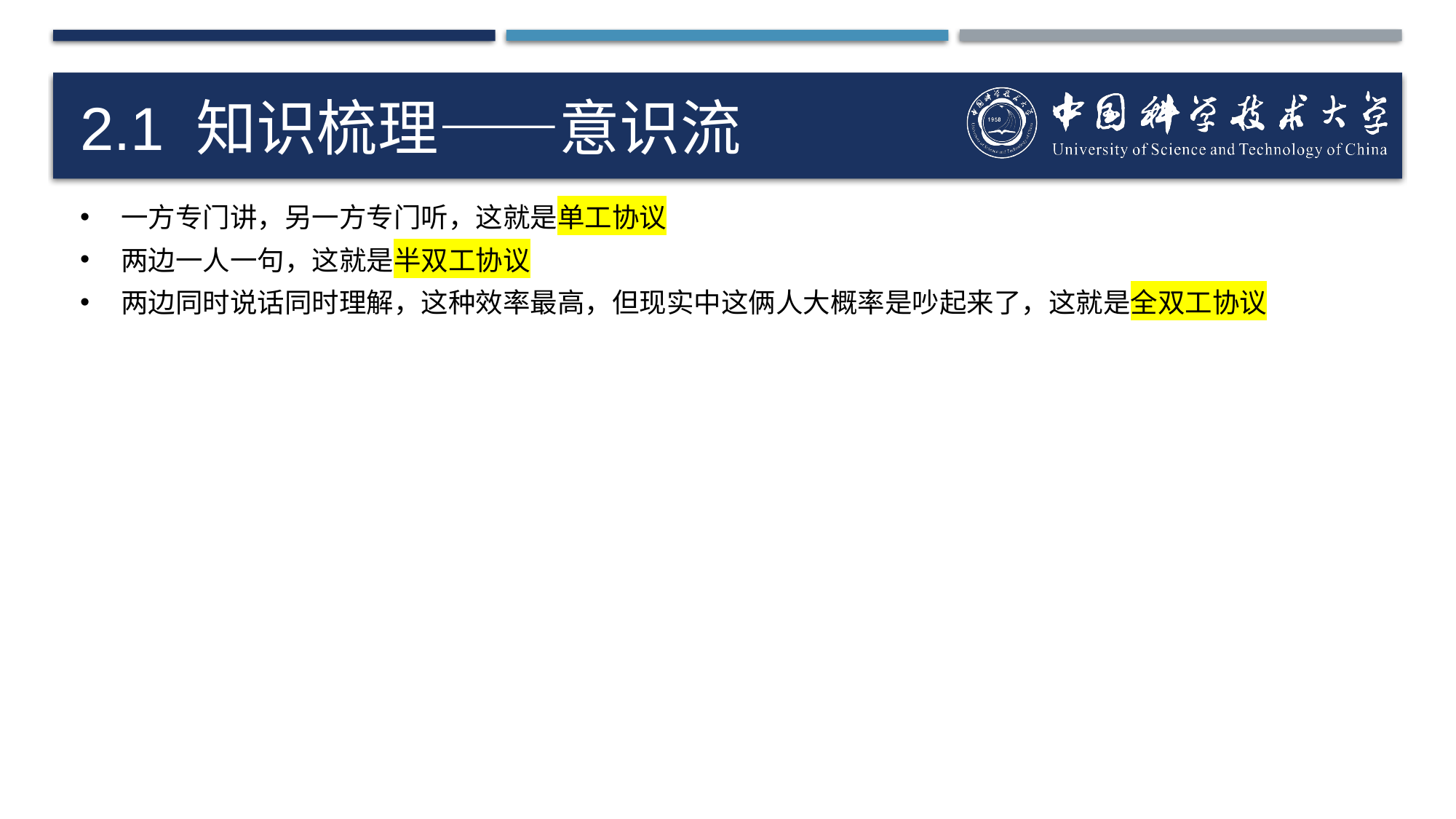

# 2.1 知识梳理——意识流
一方专门讲，另一方专门听，这就是单工协议
两边一人一句，这就是半双工协议
两边同时说话同时理解，这种效率最高，但现实中这俩人大概率是吵起来了，这就是全双工协议